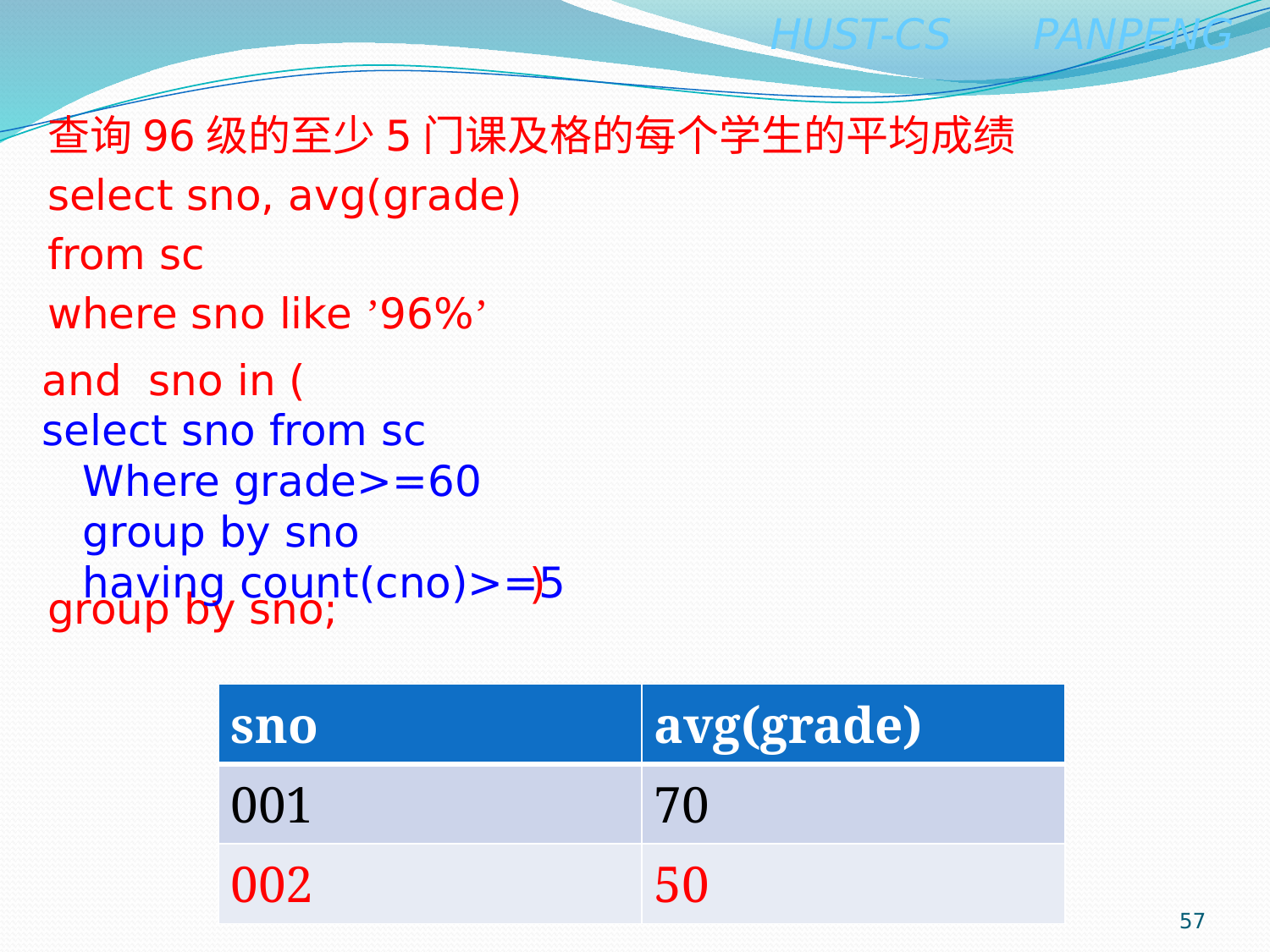

查询96级的至少5门课及格的每个学生的平均成绩
select sno, avg(grade)
from sc
where sno like ’96%’

group by sno;
and  sno in (

                                    )
select sno from sc
   Where grade>=60
   group by sno
   having count(cno)>=5
| sno | avg(grade) |
| --- | --- |
| 001 | 70 |
| 002 | 50 |
57